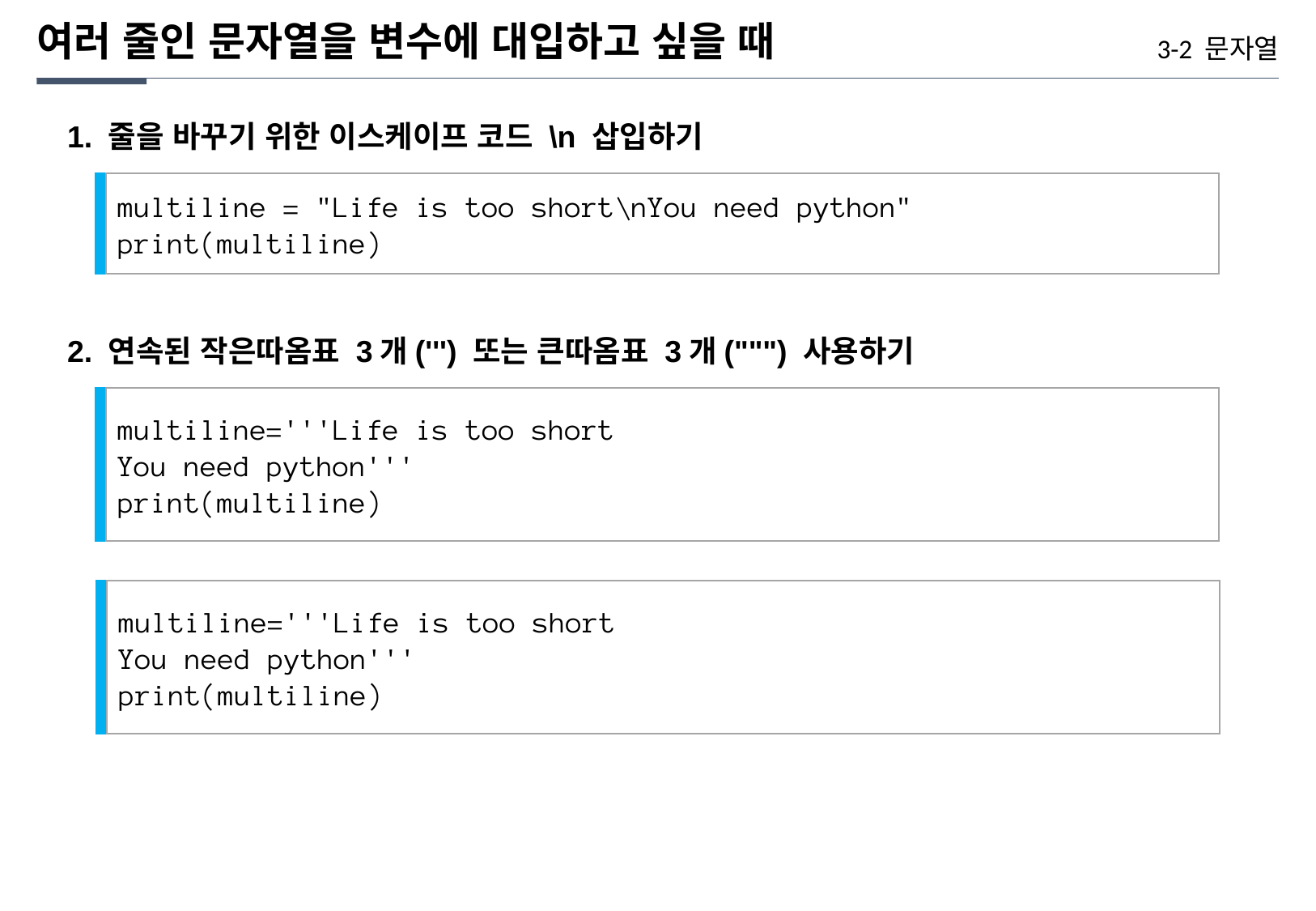

여러 줄인 문자열을 변수에 대입하고 싶을 때
3-2 문자열
1. 줄을 바꾸기 위한 이스케이프 코드 \n 삽입하기

multiline = "Life is too short\nYou need python"
print(multiline)
2. 연속된 작은따옴표 3개(''') 또는 큰따옴표 3개(""") 사용하기

multiline='''Life is too short
You need python'''
print(multiline)

multiline='''Life is too short
You need python'''
print(multiline)